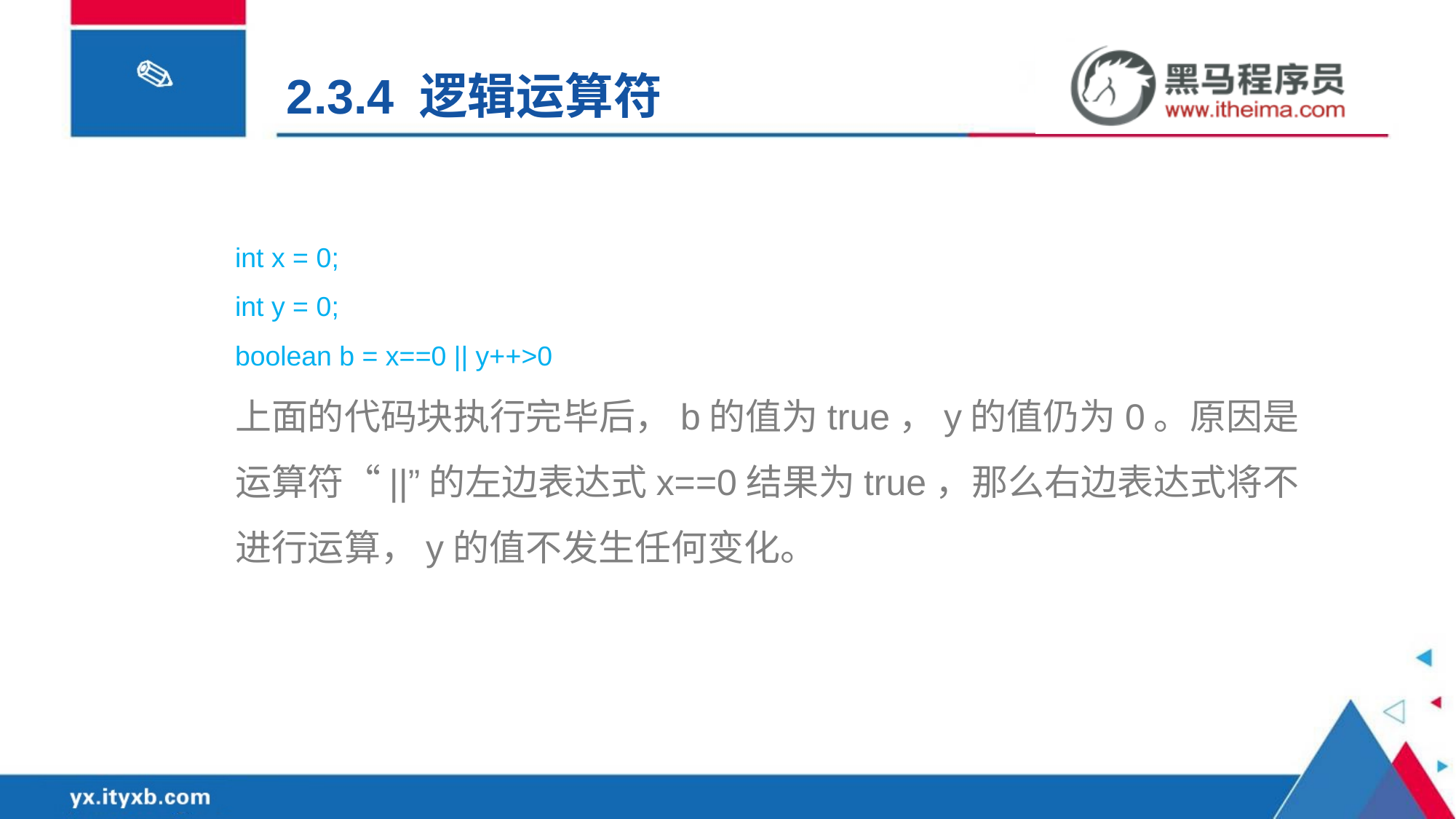

2.3.4 逻辑运算符

int x = 0;
int y = 0;
boolean b = x==0 || y++>0
上面的代码块执行完毕后，b的值为true，y的值仍为0。原因是运算符“||”的左边表达式x==0结果为true，那么右边表达式将不进行运算，y的值不发生任何变化。